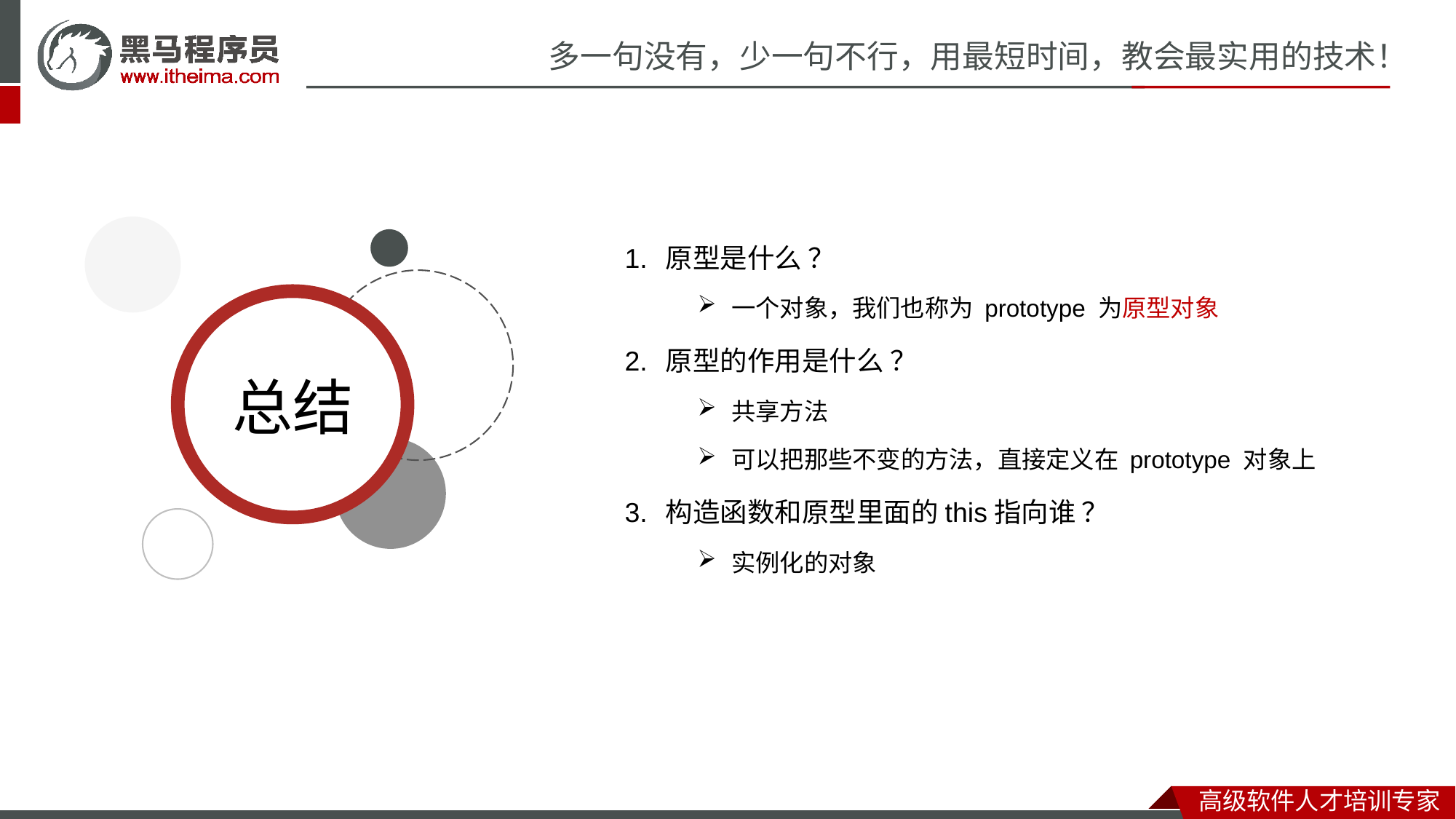

原型是什么 ？
一个对象，我们也称为 prototype 为原型对象
原型的作用是什么 ？
共享方法
可以把那些不变的方法，直接定义在 prototype 对象上
构造函数和原型里面的this指向谁 ？
实例化的对象